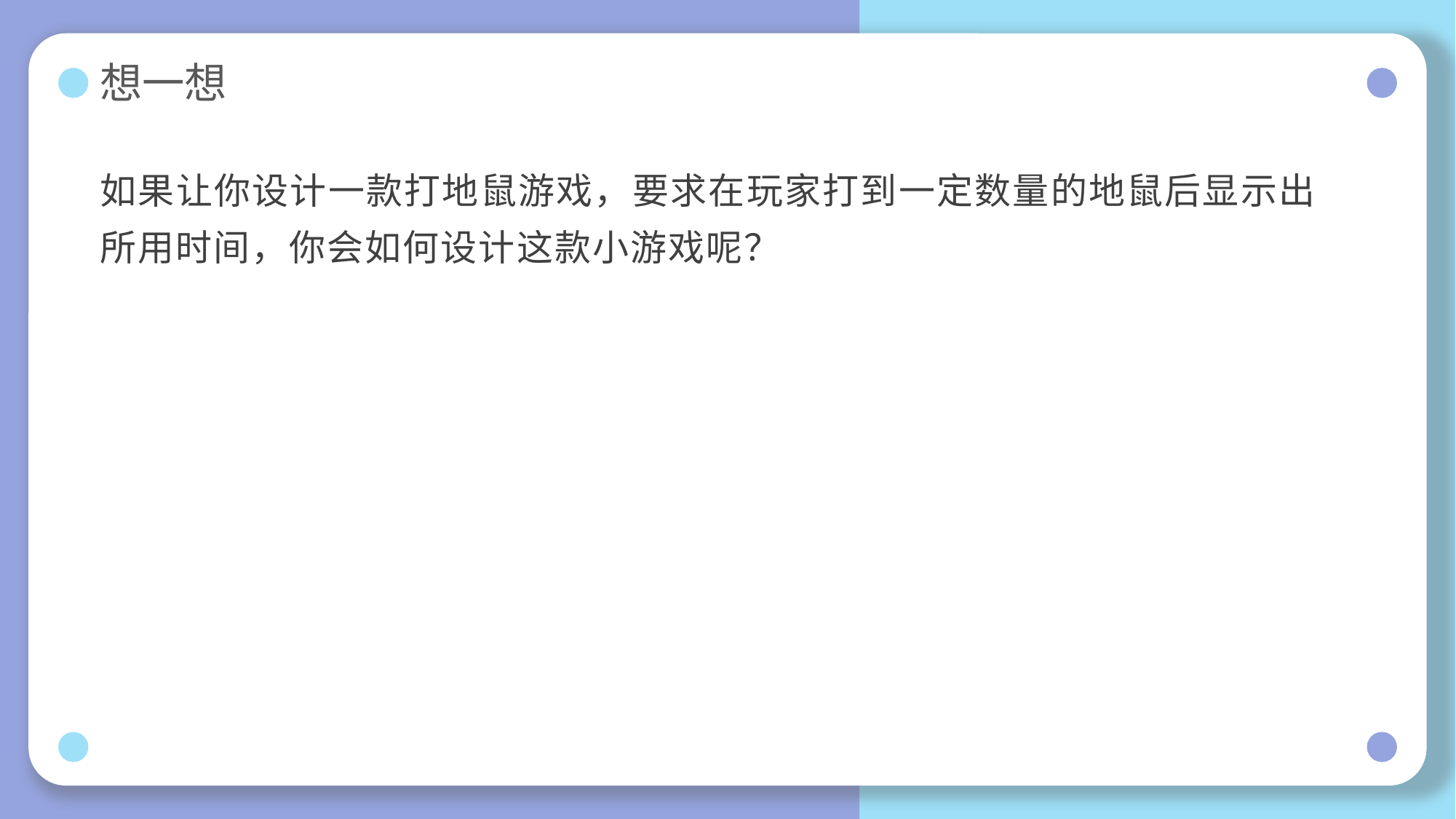

# 想一想
如果让你设计一款打地鼠游戏，要求在玩家打到一定数量的地鼠后显示出所用时间，你会如何设计这款小游戏呢？